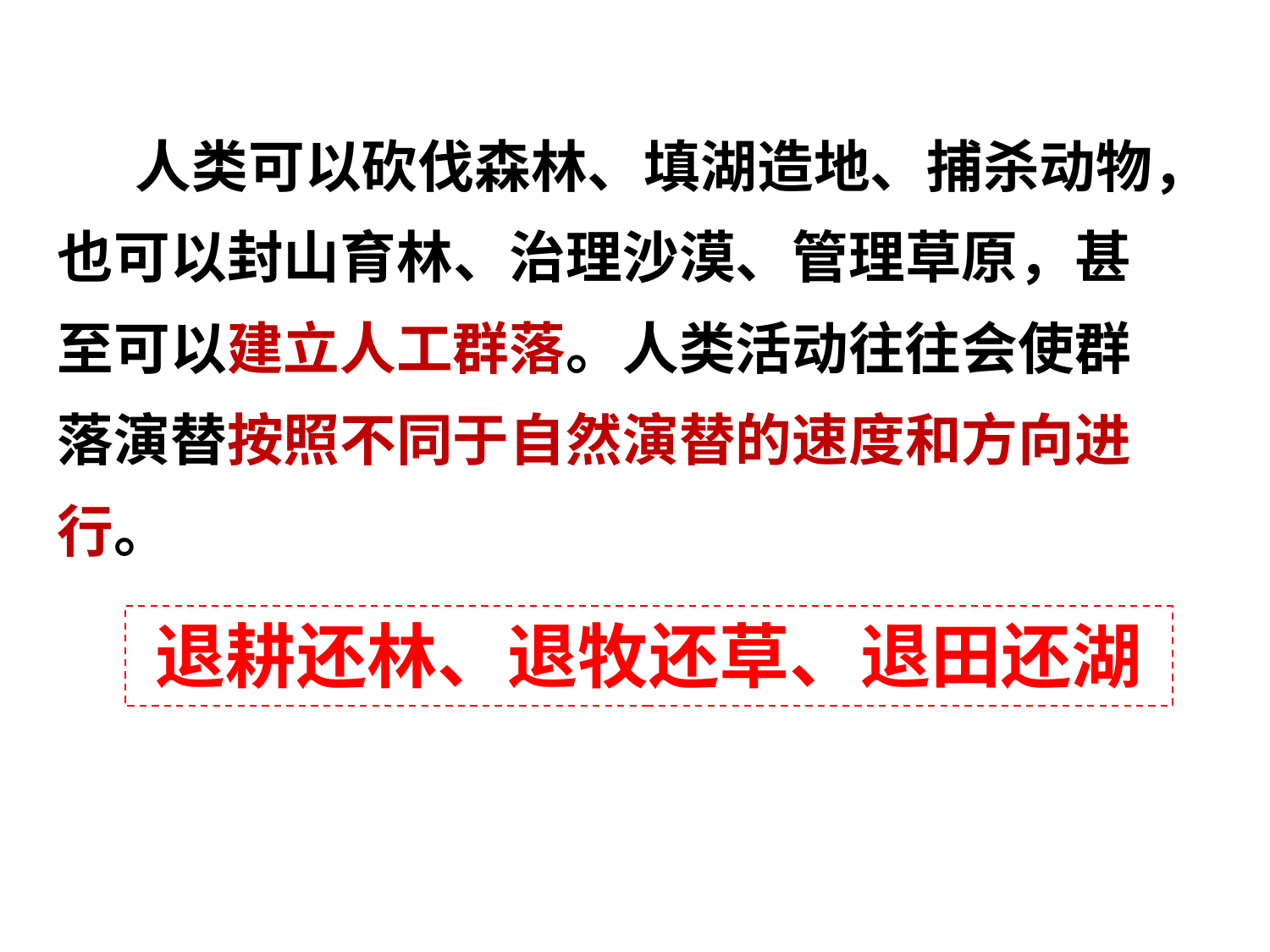

人类可以砍伐森林、填湖造地、捕杀动物，也可以封山育林、治理沙漠、管理草原，甚至可以建立人工群落。人类活动往往会使群落演替按照不同于自然演替的速度和方向进行。

退耕还林、退牧还草、退田还湖